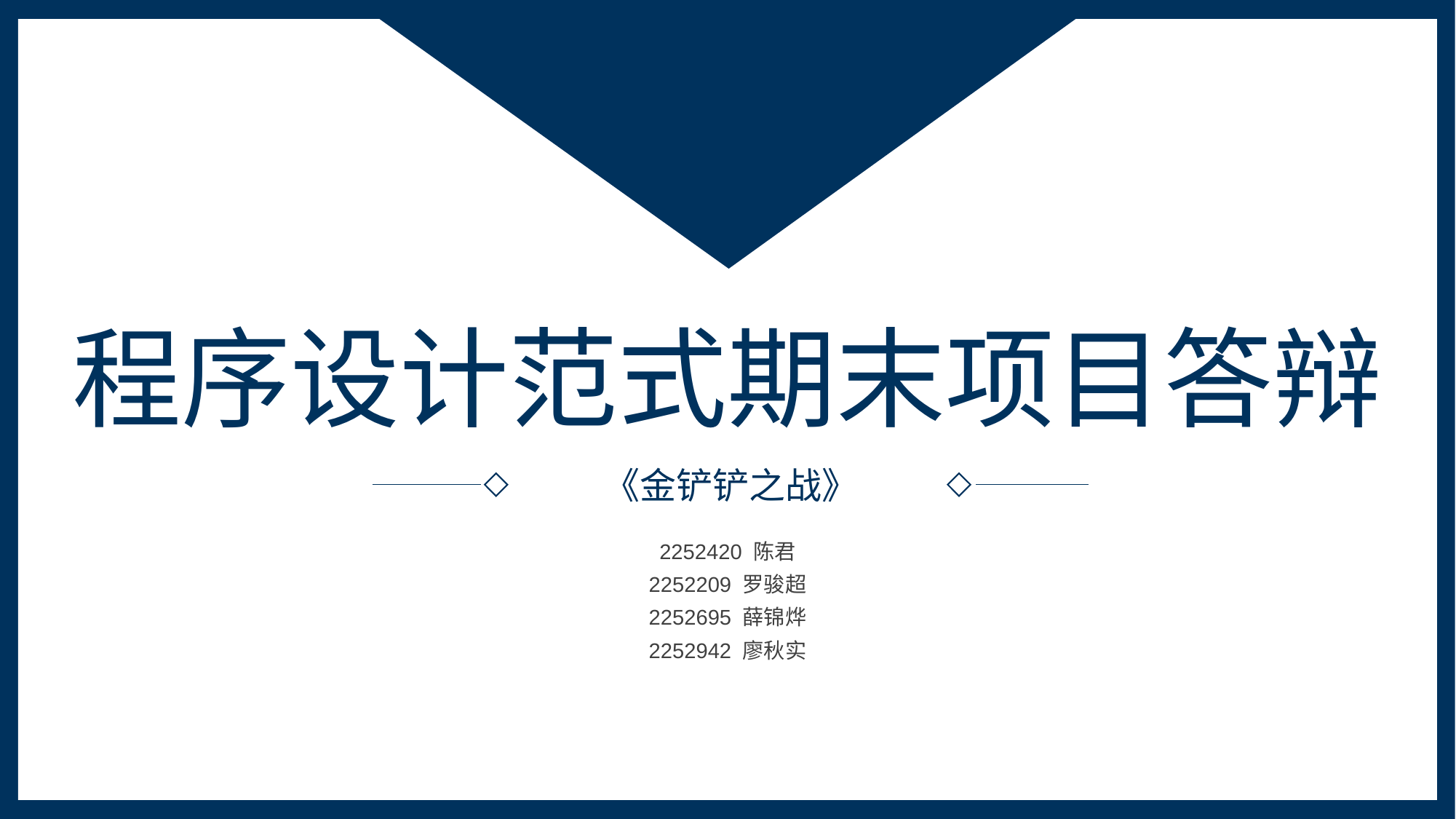

程序设计范式期末项目答辩
《金铲铲之战》

2252420 陈君
2252209 罗骏超
2252695 薛锦烨
2252942 廖秋实